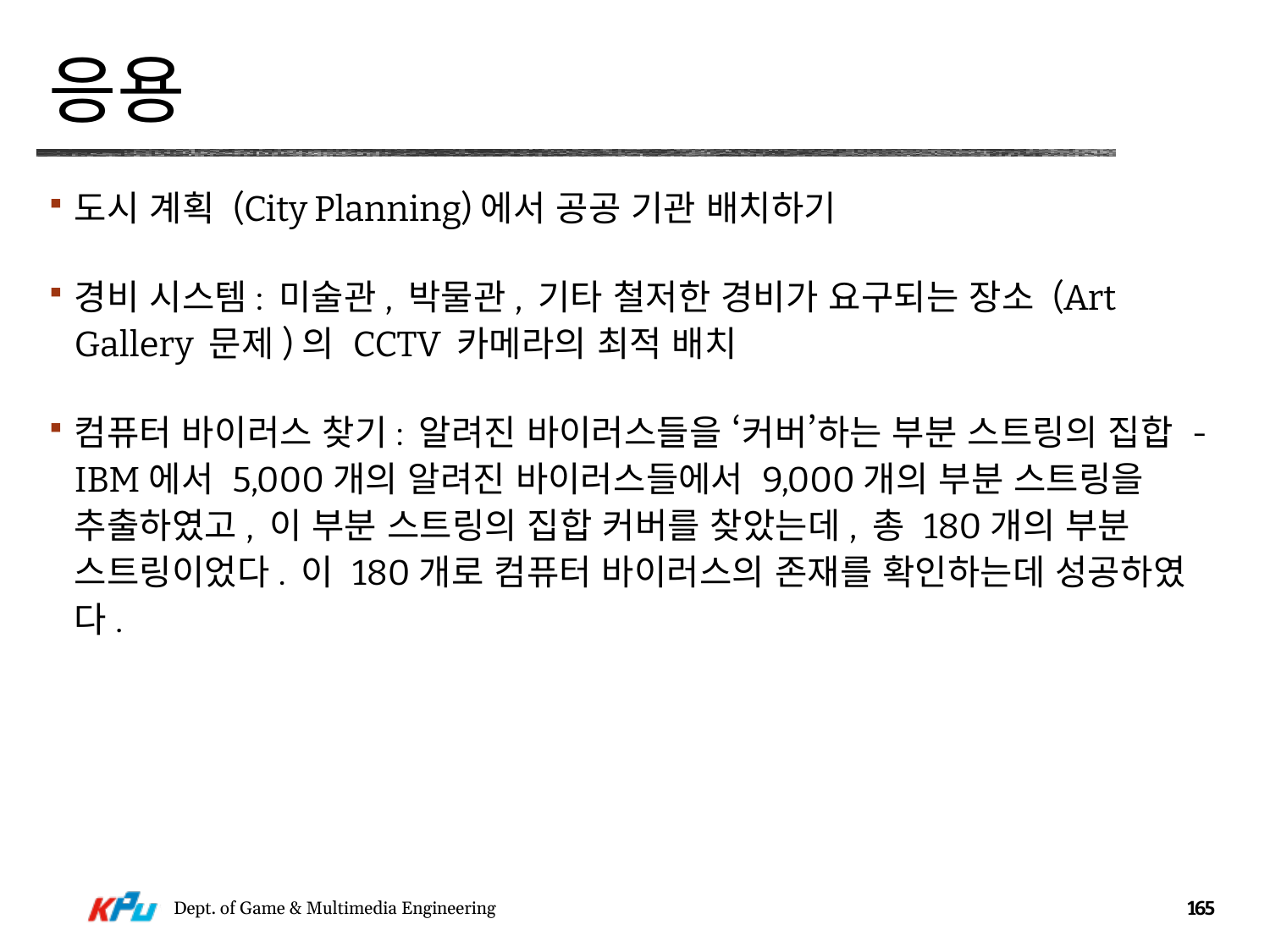

# 응용
도시 계획 (City Planning)에서 공공 기관 배치하기
경비 시스템: 미술관, 박물관, 기타 철저한 경비가 요구되는 장소 (Art Gallery 문제)의 CCTV 카메라의 최적 배치
컴퓨터 바이러스 찾기: 알려진 바이러스들을 ‘커버’하는 부분 스트링의 집합 - IBM에서 5,000개의 알려진 바이러스들에서 9,000개의 부분 스트링을 추출하였고, 이 부분 스트링의 집합 커버를 찾았는데, 총 180개의 부분 스트링이었다. 이 180개로 컴퓨터 바이러스의 존재를 확인하는데 성공하였다.
Dept. of Game & Multimedia Engineering
165